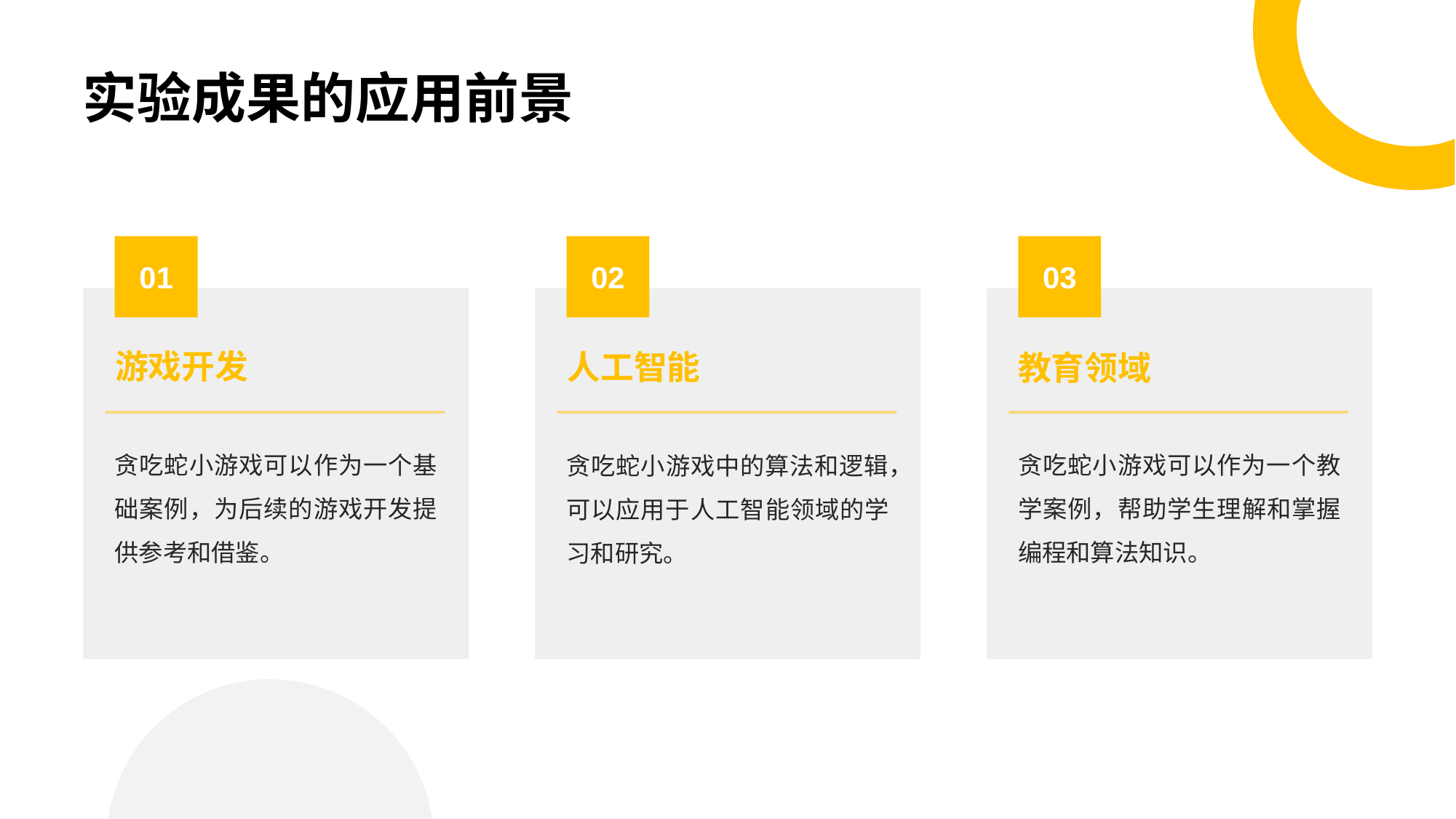

# 实验成果的应用前景
01
02
03

游戏开发
人工智能
教育领域
贪吃蛇小游戏可以作为一个基础案例，为后续的游戏开发提供参考和借鉴。
贪吃蛇小游戏可以作为一个教学案例，帮助学生理解和掌握编程和算法知识。
贪吃蛇小游戏中的算法和逻辑，可以应用于人工智能领域的学习和研究。